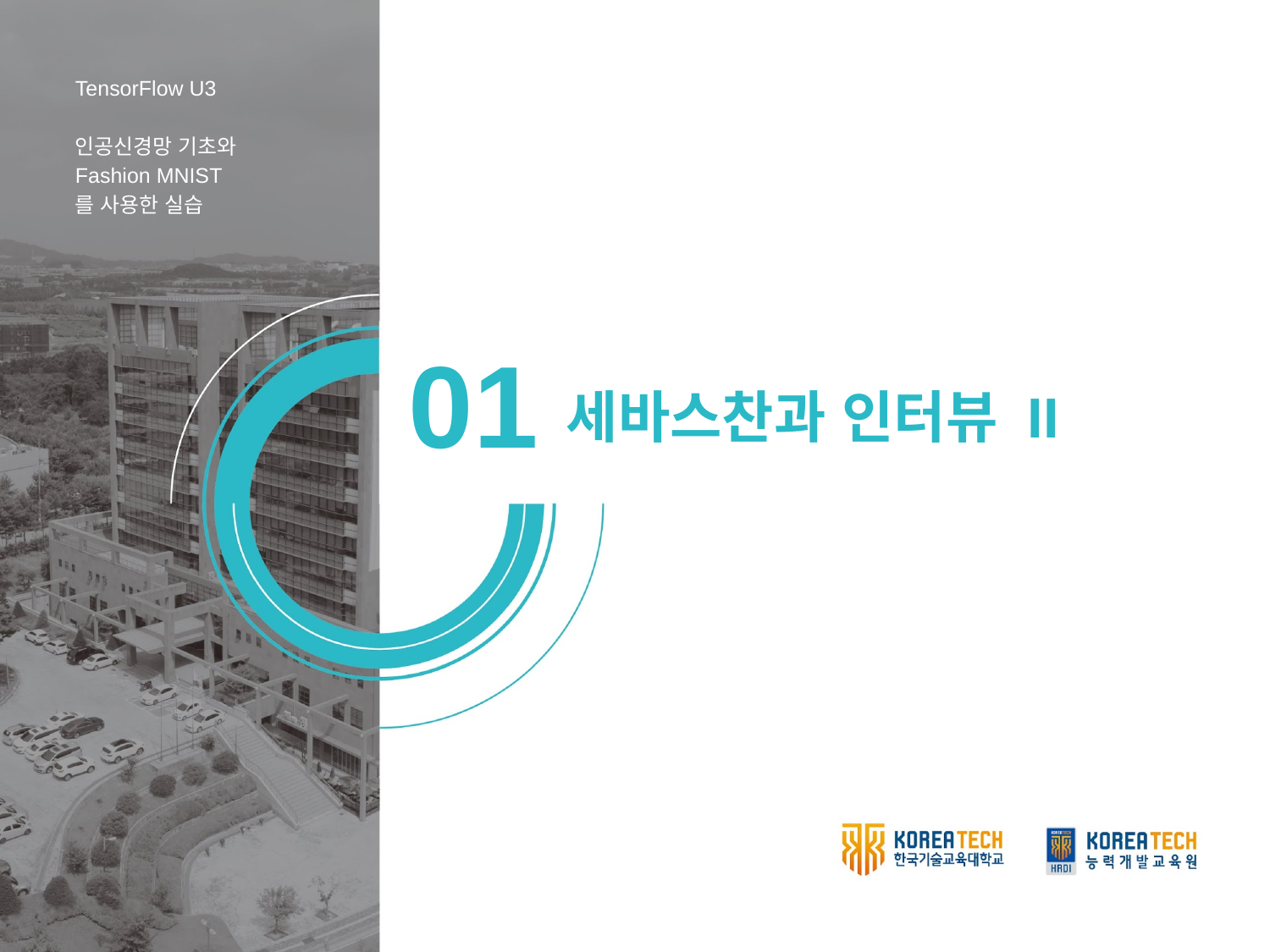

TensorFlow U3

인공신경망 기초와 Fashion MNIST를 사용한 실습
01
세바스찬과 인터뷰 II